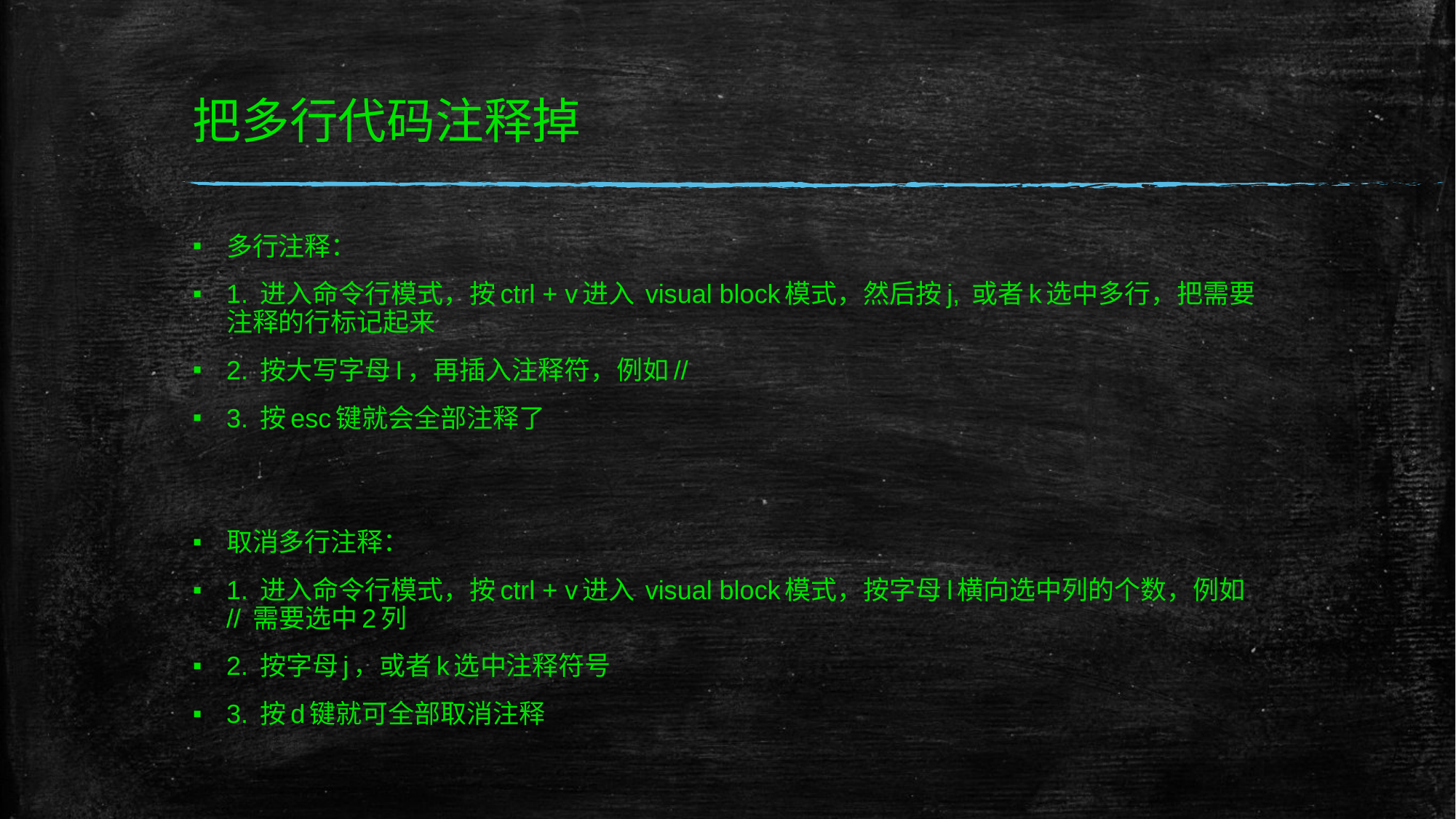

# 把多行代码注释掉
多行注释：
1. 进入命令行模式，按ctrl + v进入 visual block模式，然后按j, 或者k选中多行，把需要注释的行标记起来
2. 按大写字母I，再插入注释符，例如//
3. 按esc键就会全部注释了

取消多行注释：
1. 进入命令行模式，按ctrl + v进入 visual block模式，按字母l横向选中列的个数，例如 // 需要选中2列
2. 按字母j，或者k选中注释符号
3. 按d键就可全部取消注释